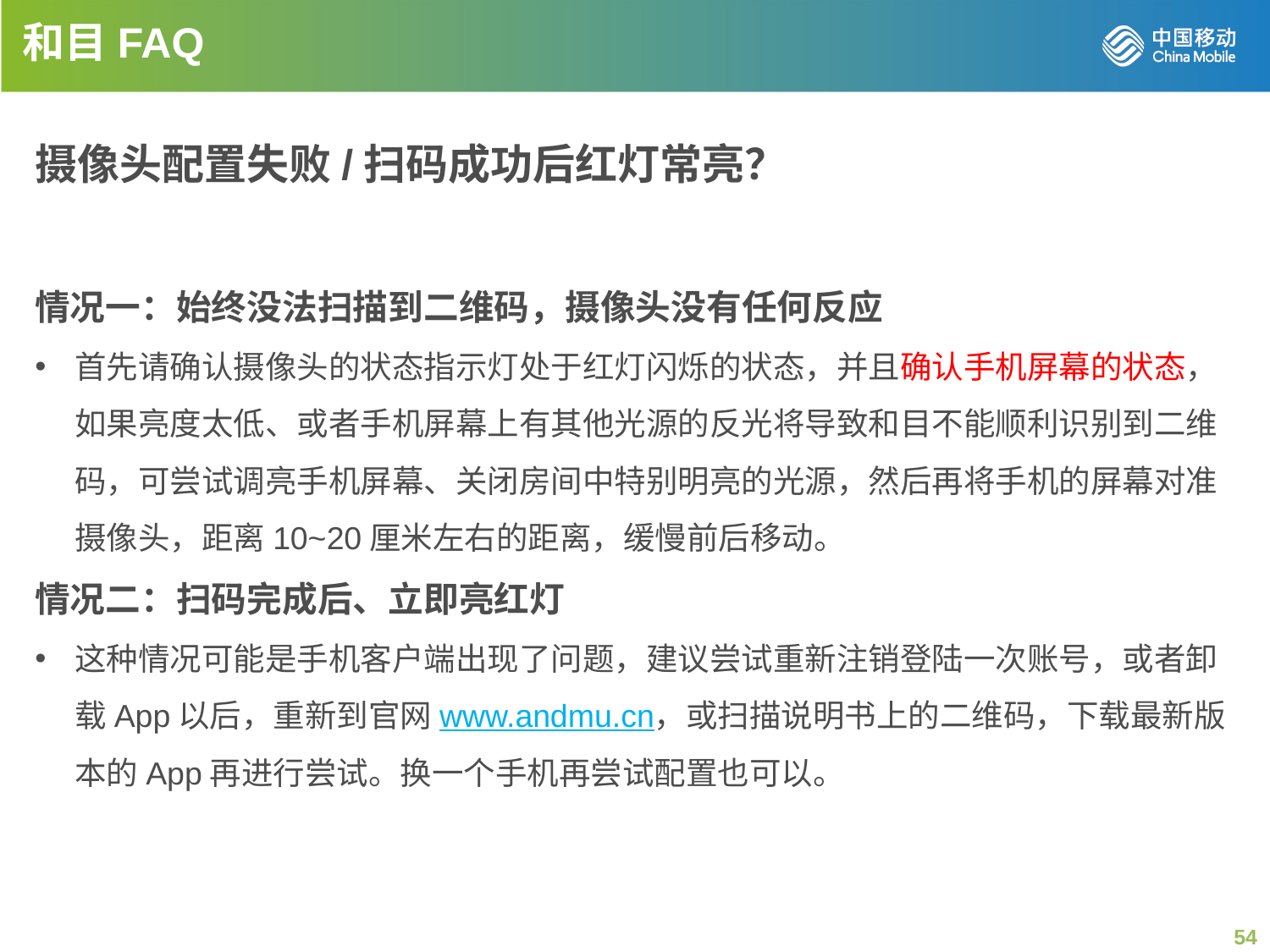

和目FAQ

摄像头配置失败/扫码成功后红灯常亮？

情况一：始终没法扫描到二维码，摄像头没有任何反应
首先请确认摄像头的状态指示灯处于红灯闪烁的状态，并且确认手机屏幕的状态，如果亮度太低、或者手机屏幕上有其他光源的反光将导致和目不能顺利识别到二维码，可尝试调亮手机屏幕、关闭房间中特别明亮的光源，然后再将手机的屏幕对准摄像头，距离10~20厘米左右的距离，缓慢前后移动。
情况二：扫码完成后、立即亮红灯
这种情况可能是手机客户端出现了问题，建议尝试重新注销登陆一次账号，或者卸载App以后，重新到官网www.andmu.cn，或扫描说明书上的二维码，下载最新版本的App再进行尝试。换一个手机再尝试配置也可以。